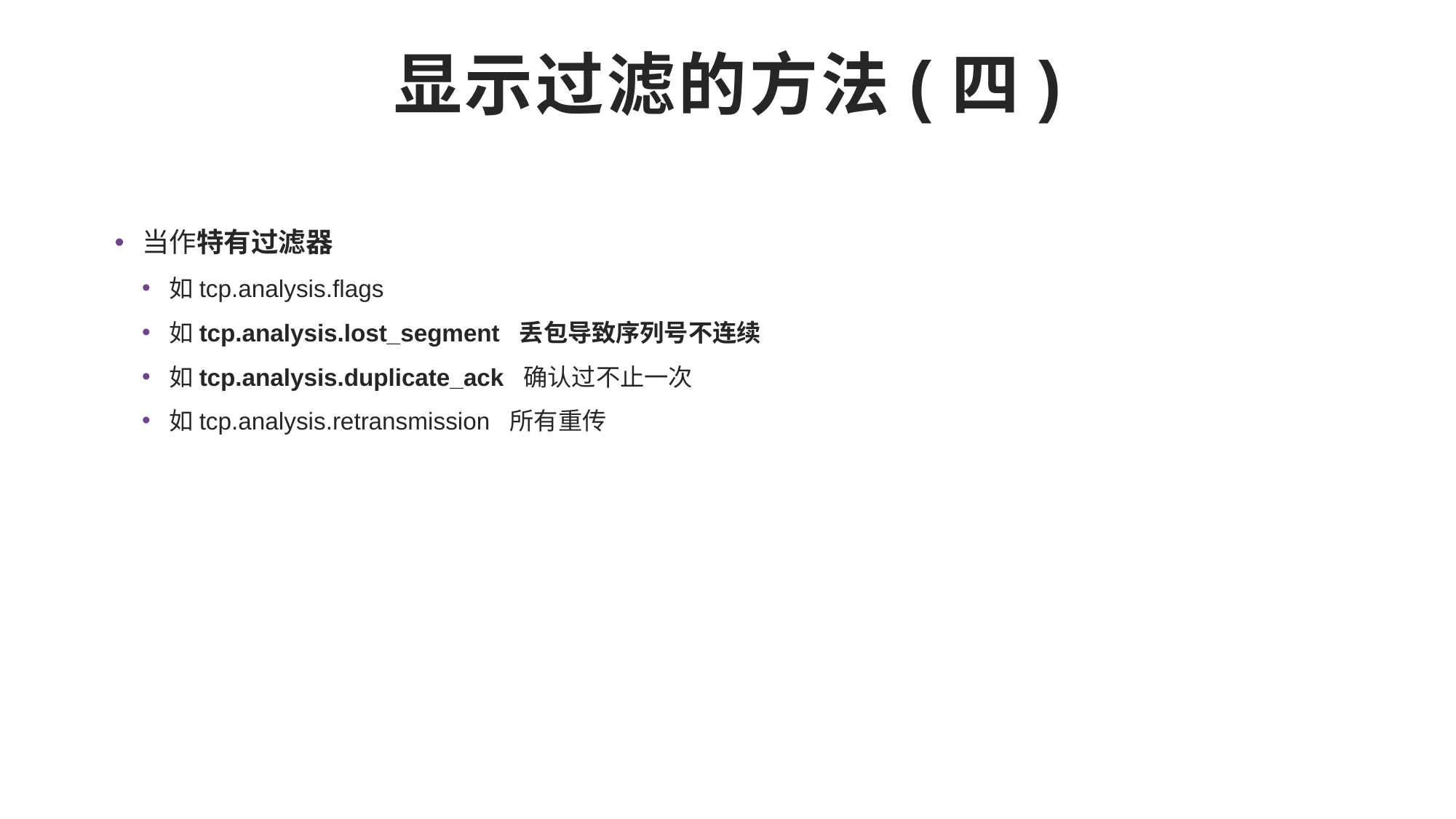

# 显示过滤的方法(四)
当作特有过滤器
如tcp.analysis.flags
如tcp.analysis.lost_segment  丢包导致序列号不连续
如tcp.analysis.duplicate_ack  确认过不止一次
如tcp.analysis.retransmission  所有重传